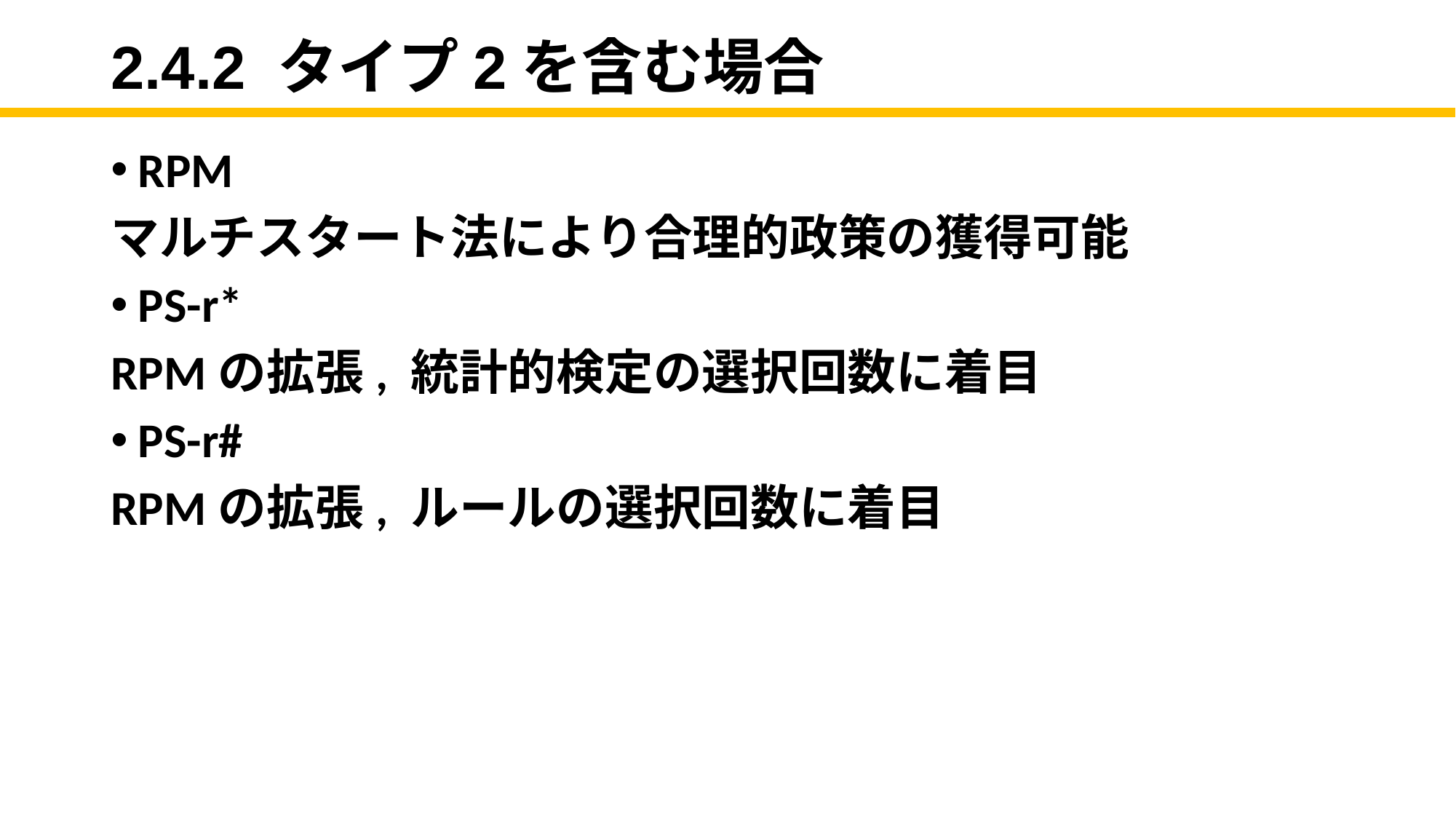

# 2.4.2 タイプ2を含む場合
RPM
マルチスタート法により合理的政策の獲得可能
PS-r*
RPMの拡張, 統計的検定の選択回数に着目
PS-r#
RPMの拡張, ルールの選択回数に着目